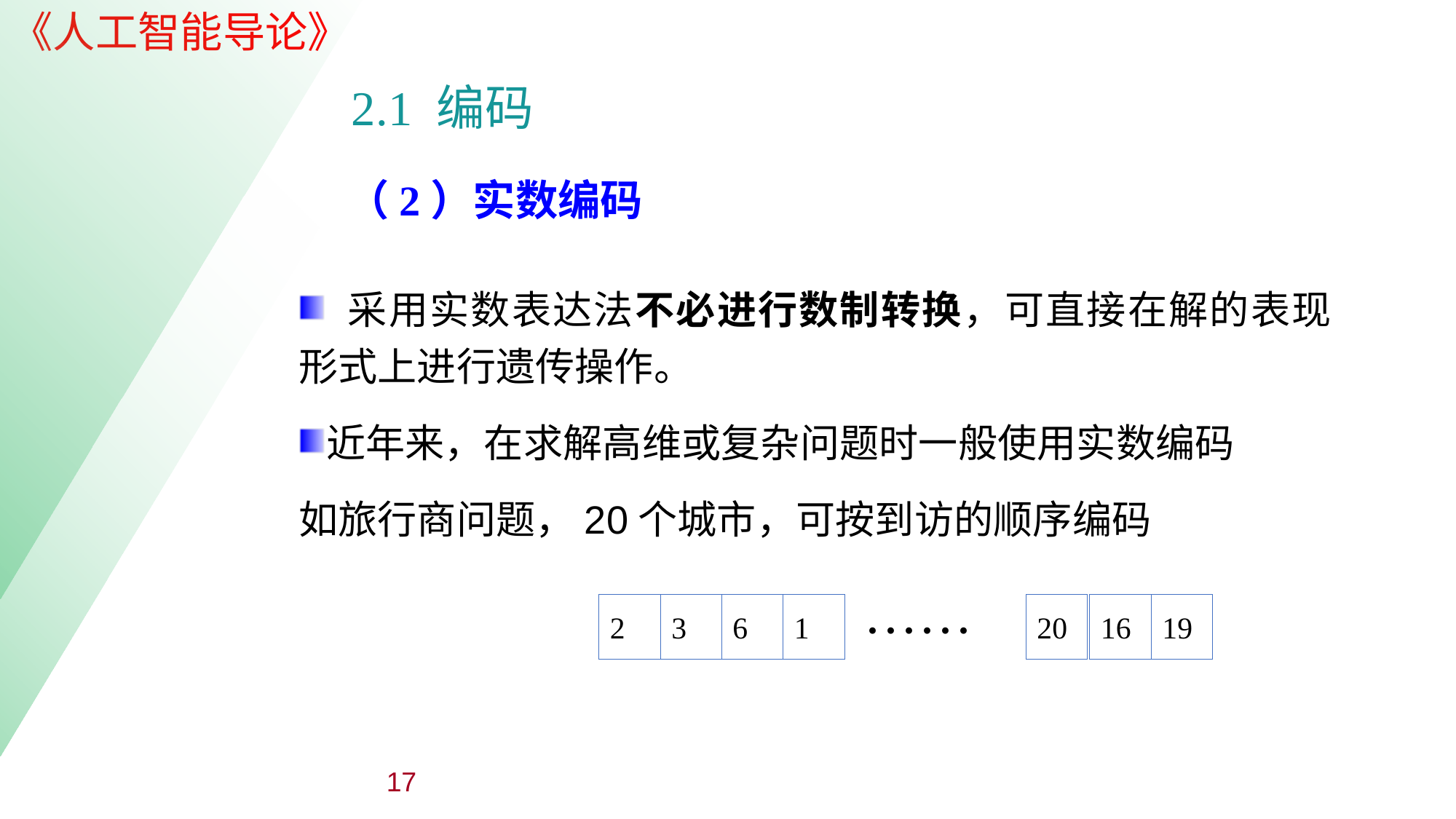

|  |
| --- |
|  |
| --- |

2.1 编码
（2）实数编码

 采用实数表达法不必进行数制转换，可直接在解的表现形式上进行遗传操作。
近年来，在求解高维或复杂问题时一般使用实数编码
如旅行商问题，20个城市，可按到访的顺序编码

2
3
6
1
······
20
16
19
17